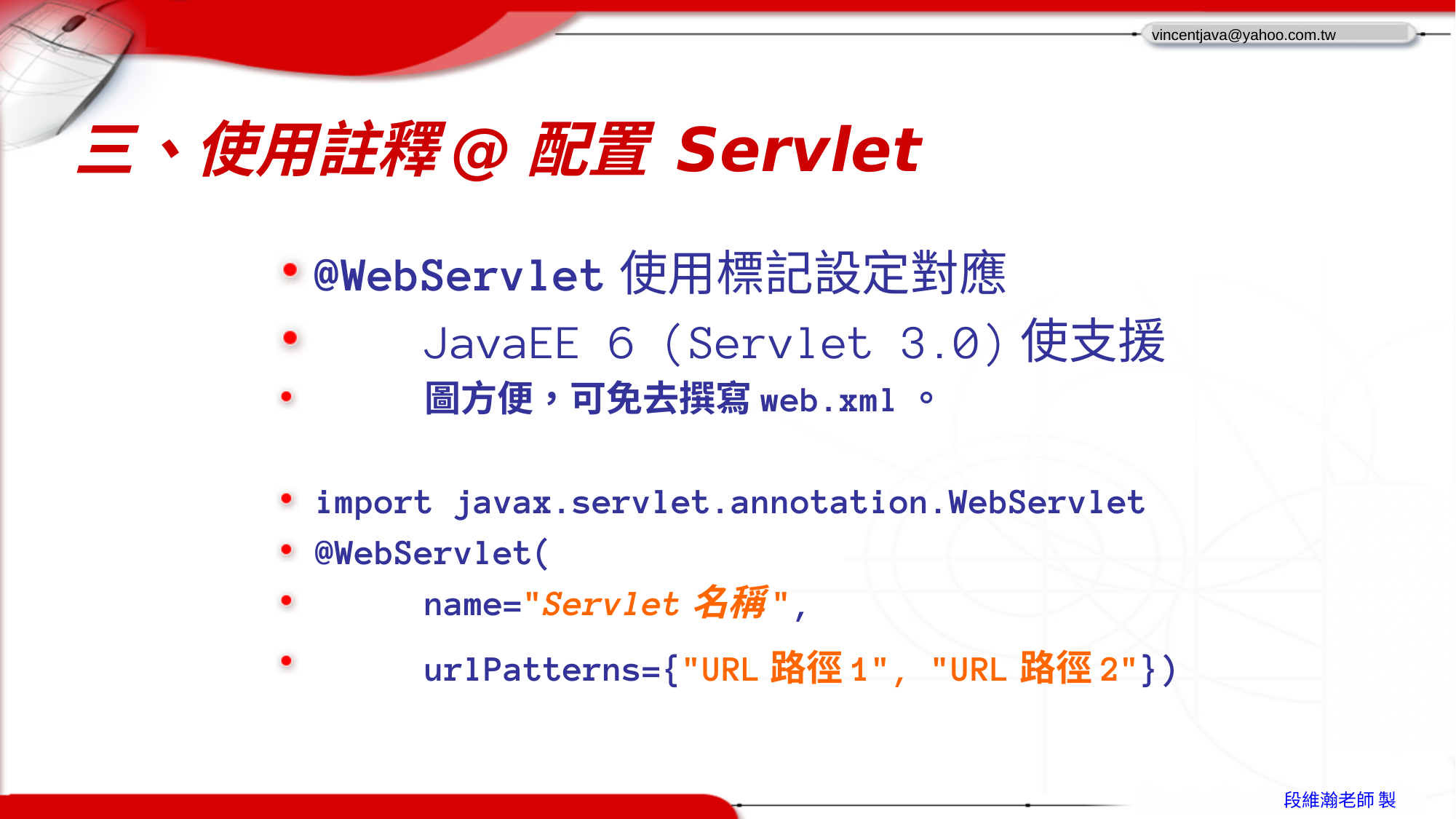

# 三、使用註釋@配置 Servlet
@WebServlet使用標記設定對應
	JavaEE 6 (Servlet 3.0)使支援
	圖方便，可免去撰寫web.xml。

import javax.servlet.annotation.WebServlet
@WebServlet(
	name="Servlet名稱",
	urlPatterns={"URL路徑1", "URL路徑2"})